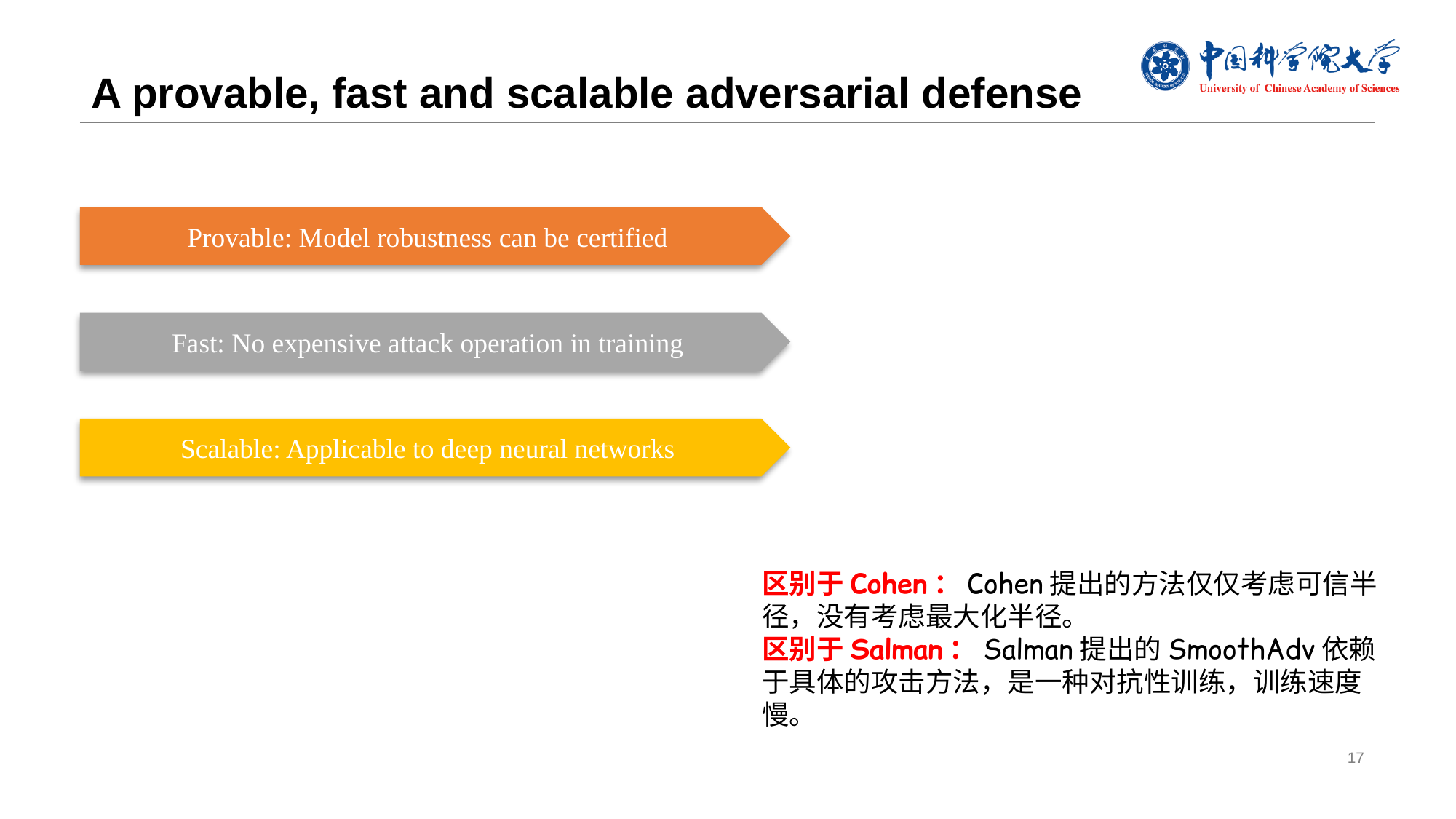

# A provable, fast and scalable adversarial defense
Provable: Model robustness can be certified
Fast: No expensive attack operation in training
Scalable: Applicable to deep neural networks
区别于Cohen：Cohen提出的方法仅仅考虑可信半径，没有考虑最大化半径。
区别于Salman：Salman提出的SmoothAdv依赖于具体的攻击方法，是一种对抗性训练，训练速度慢。
17